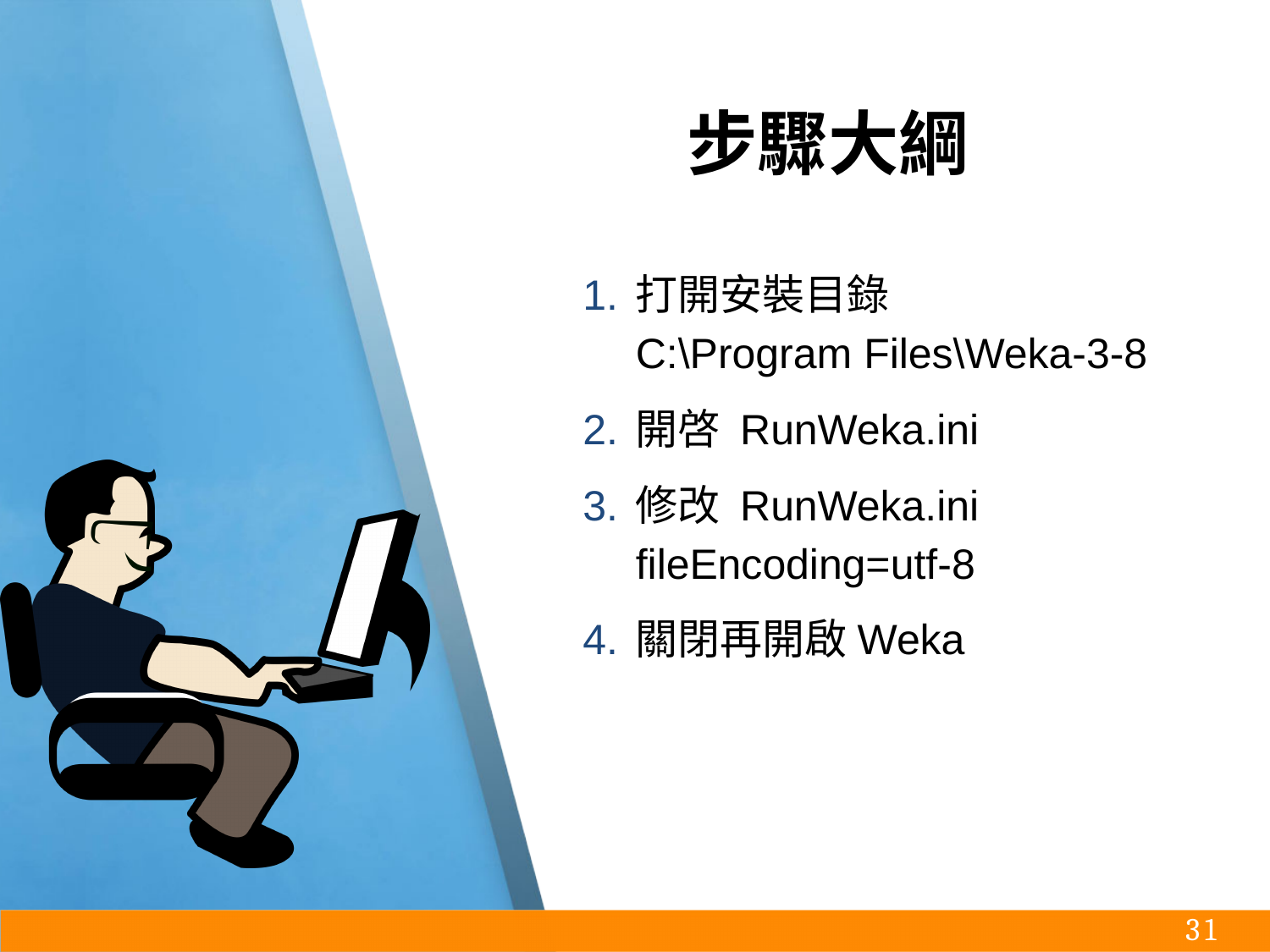

# 步驟大綱
打開安裝目錄
C:\Program Files\Weka-3-8
開啓 RunWeka.ini
修改 RunWeka.ini
fileEncoding=utf-8
關閉再開啟Weka
31